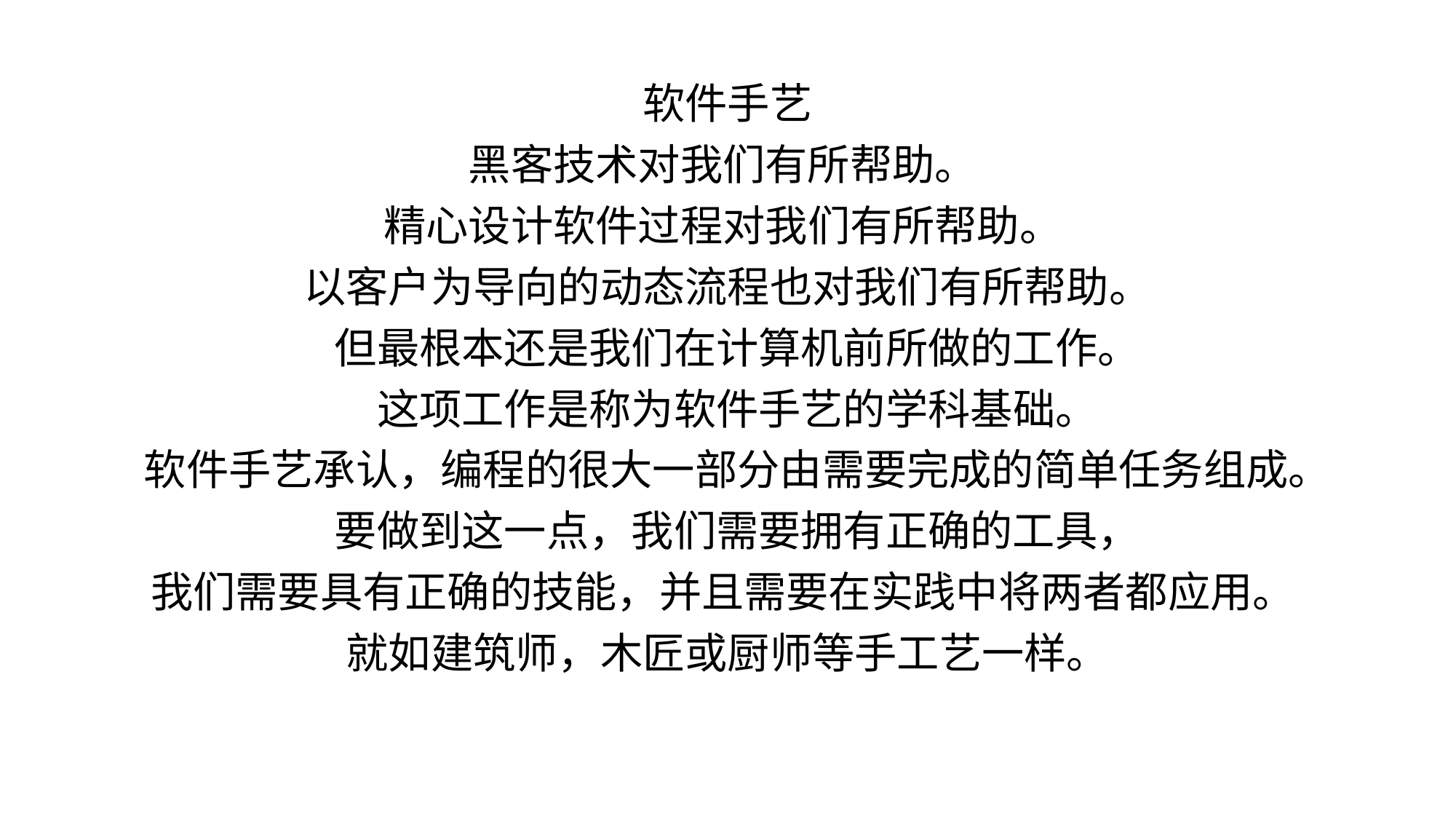

软件手艺
黑客技术对我们有所帮助。
精心设计软件过程对我们有所帮助。
以客户为导向的动态流程也对我们有所帮助。
 但最根本还是我们在计算机前所做的工作。
 这项工作是称为软件手艺的学科基础。
 软件手艺承认，编程的很大一部分由需要完成的简单任务组成。
 要做到这一点，我们需要拥有正确的工具，
我们需要具有正确的技能，并且需要在实践中将两者都应用。
就如建筑师，木匠或厨师等手工艺一样。